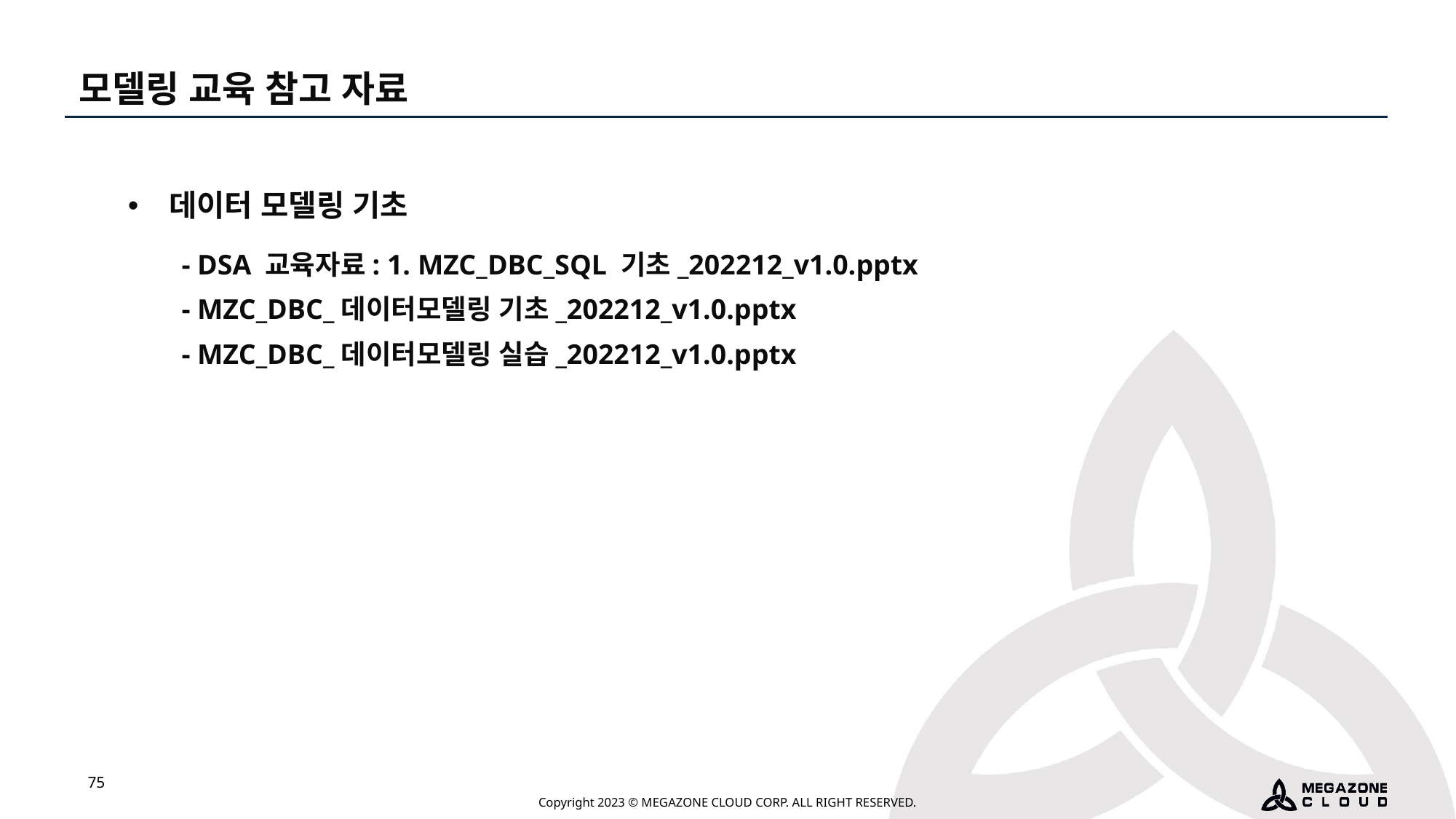

모델링 교육 참고 자료
데이터 모델링 기초
     - DSA 교육자료: 1. MZC_DBC_SQL 기초_202212_v1.0.pptx
     - MZC_DBC_데이터모델링 기초_202212_v1.0.pptx
     - MZC_DBC_데이터모델링 실습_202212_v1.0.pptx